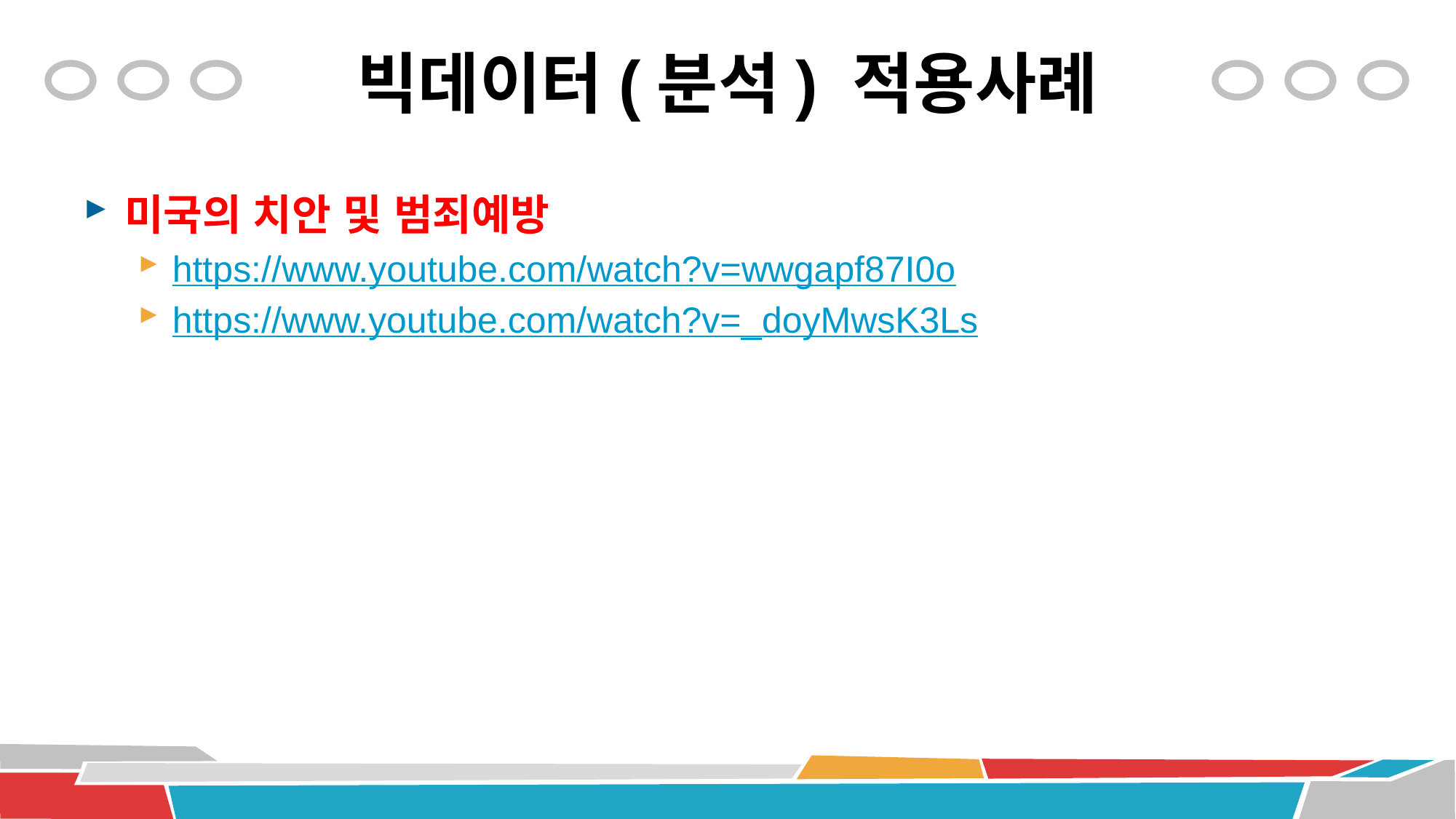

# 빅데이터(분석) 적용사례
미국의 치안 및 범죄예방
https://www.youtube.com/watch?v=wwgapf87I0o
https://www.youtube.com/watch?v=_doyMwsK3Ls